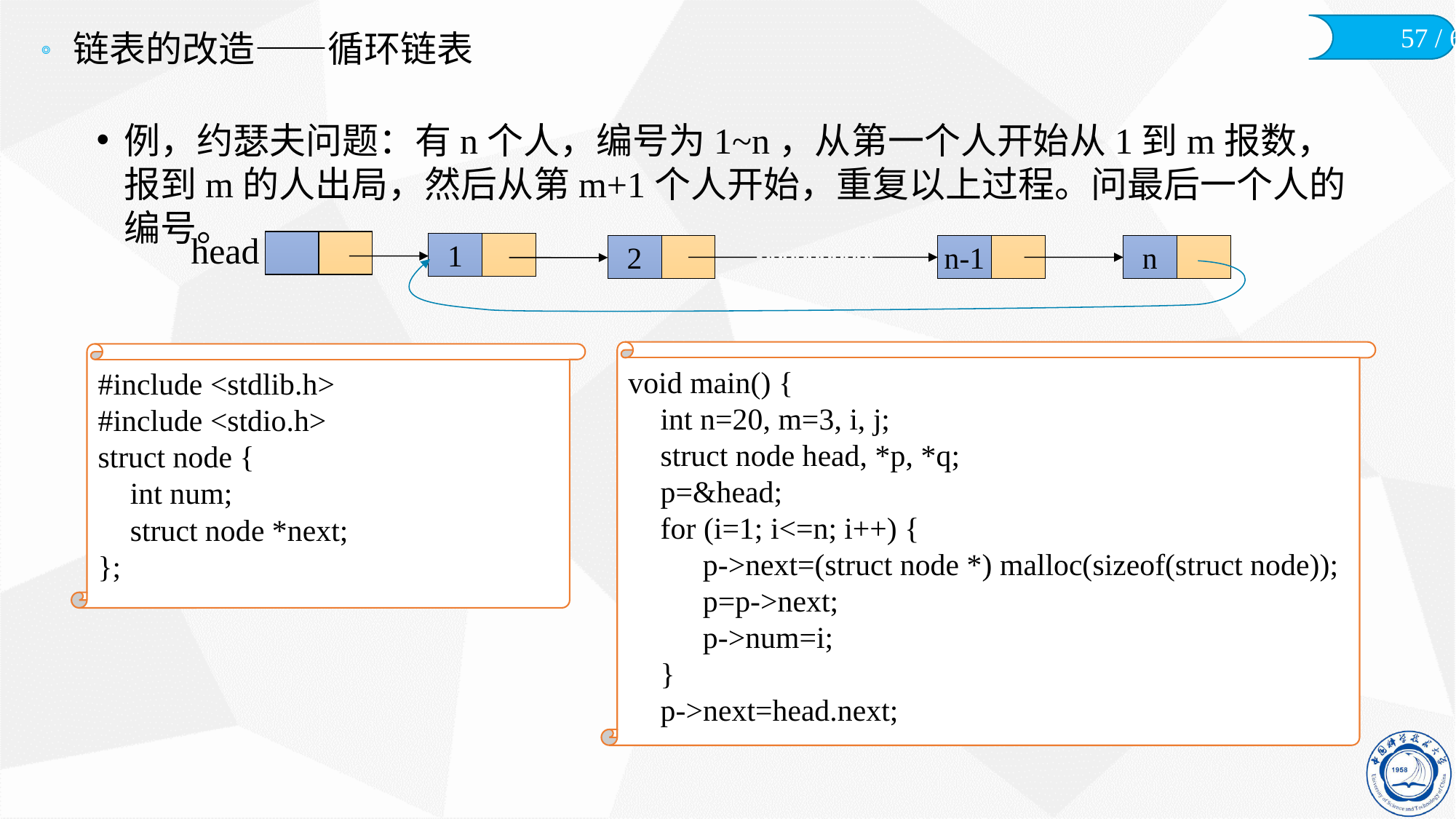

# 链表的改造——循环链表
例，约瑟夫问题：有n个人，编号为1~n，从第一个人开始从1到m报数，报到m的人出局，然后从第m+1个人开始，重复以上过程。问最后一个人的编号。

head

1

n

2

n-1

void main() {
	int n=20, m=3, i, j;
	struct node head, *p, *q;
	p=&head;
	for (i=1; i<=n; i++) {
		p->next=(struct node *) malloc(sizeof(struct node));
		p=p->next;
		p->num=i;
	}
	p->next=head.next;
#include <stdlib.h>
#include <stdio.h>
struct node {
	int num;
	struct node *next;
};